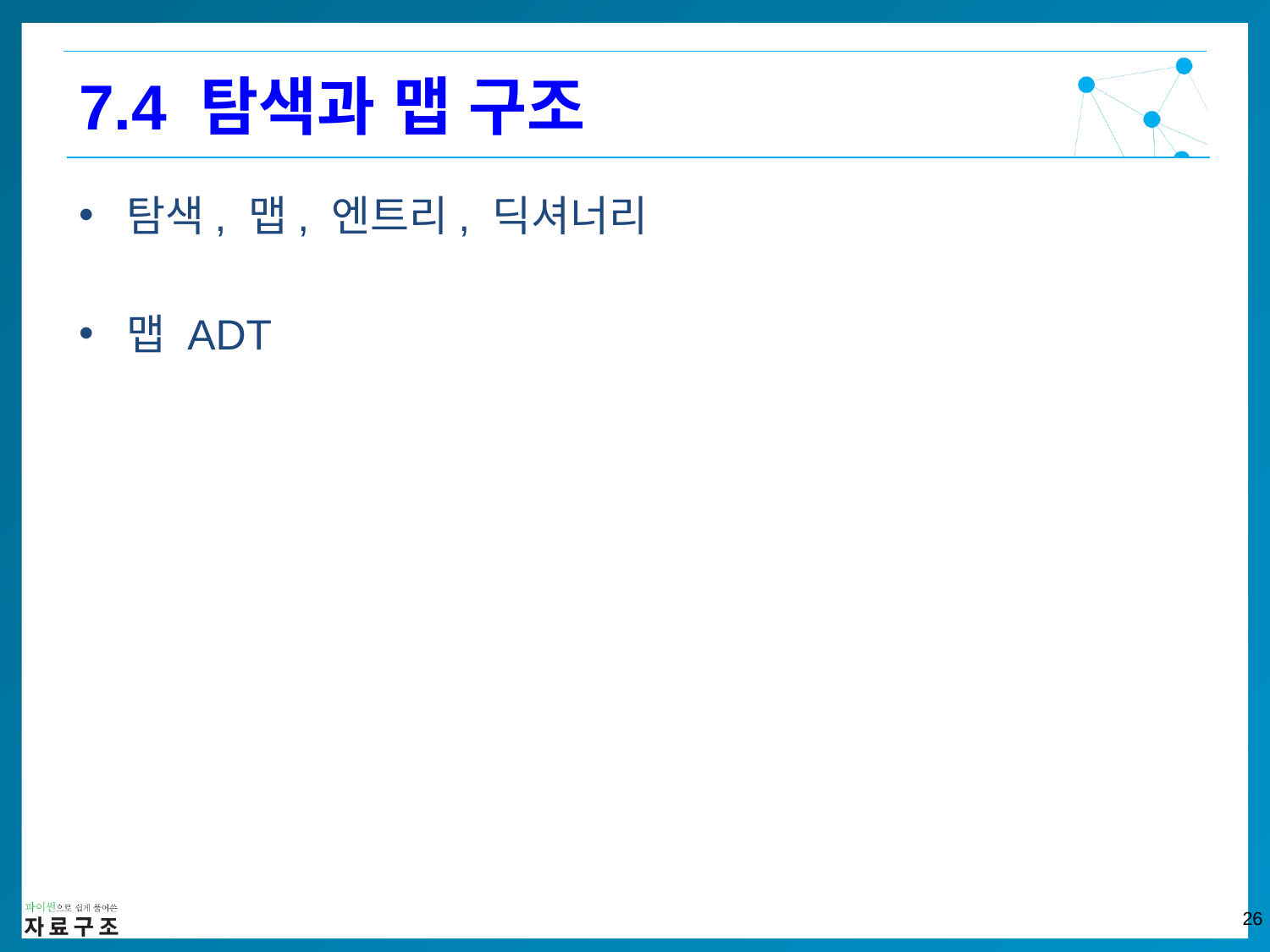

7.4 탐색과 맵 구조
탐색, 맵, 엔트리, 딕셔너리

맵 ADT